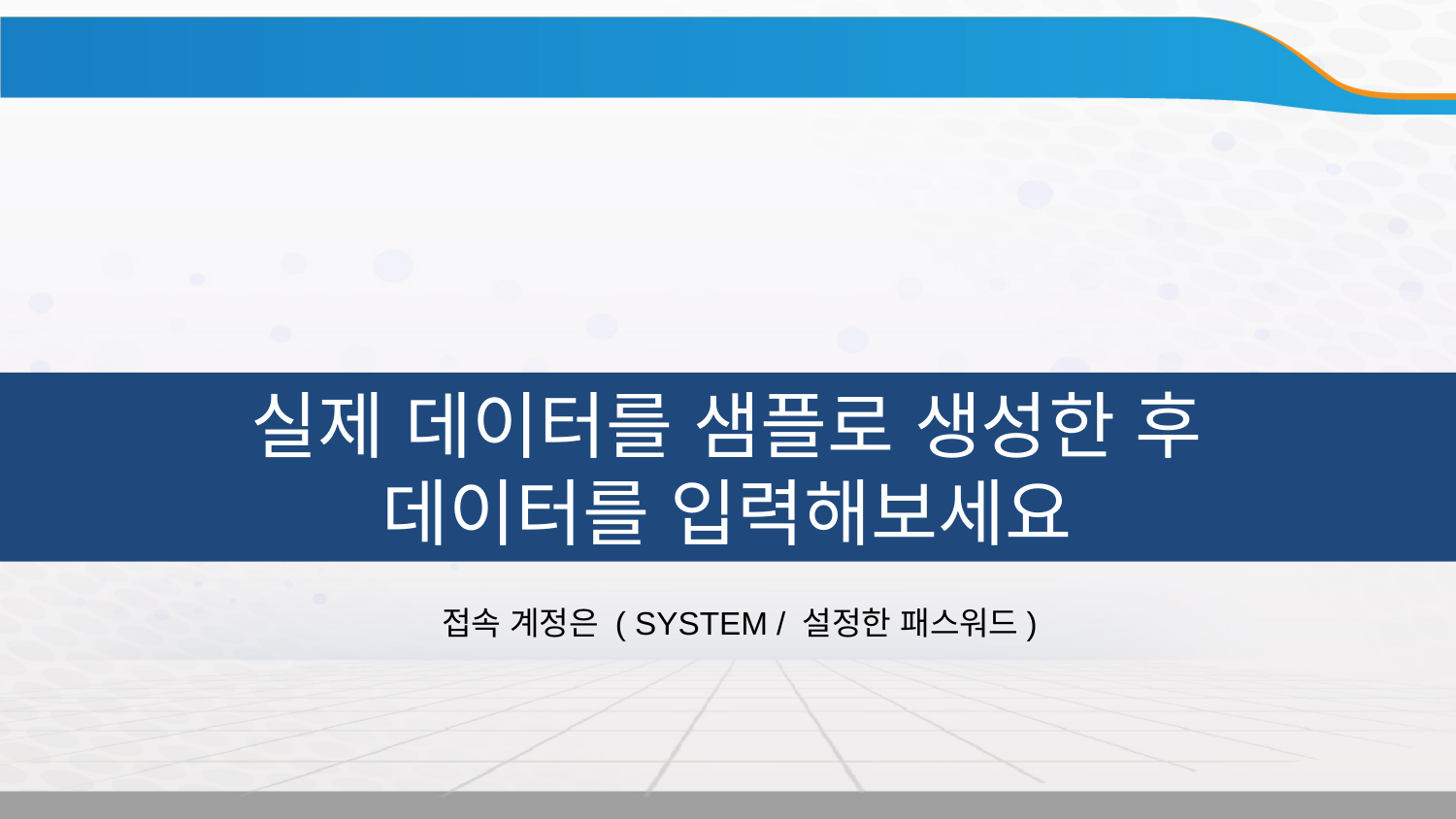

실제 데이터를 샘플로 생성한 후
데이터를 입력해보세요
접속 계정은 ( SYSTEM / 설정한 패스워드)